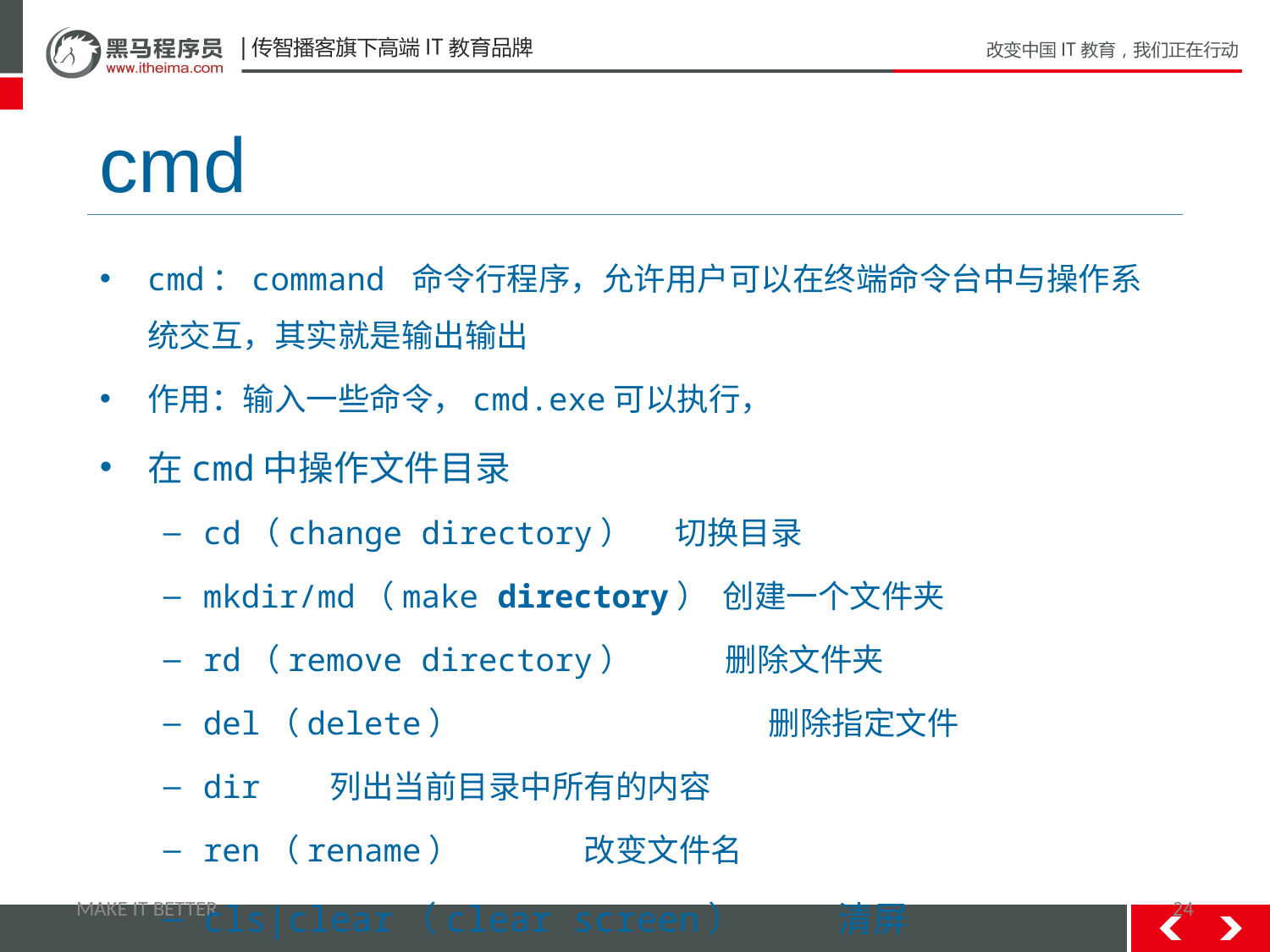

# cmd
cmd：command 命令行程序，允许用户可以在终端命令台中与操作系统交互，其实就是输出输出
作用：输入一些命令，cmd.exe可以执行，
在cmd中操作文件目录
cd（change directory）      切换目录
mkdir/md（make directory）  创建一个文件夹
rd（remove directory）	  删除文件夹
del（delete）		        删除指定文件
dir	列出当前目录中所有的内容
ren（rename）	改变文件名
cls|clear（clear screen）	清屏

MAKE IT BETTER
24